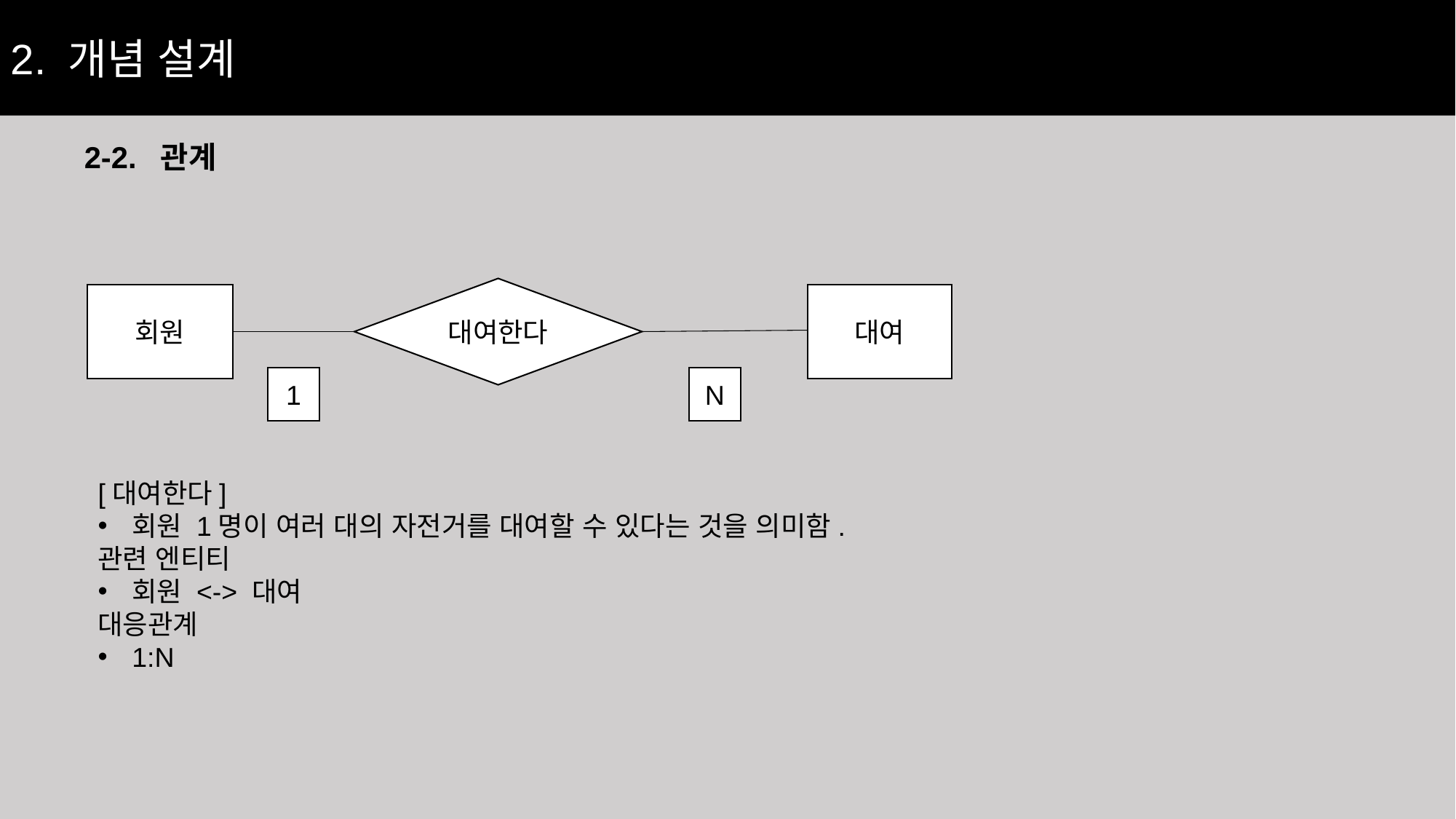

2. 개념 설계
2-2.  관계
대여한다
회원
대여
1
N
[대여한다]
회원 1명이 여러 대의 자전거를 대여할 수 있다는 것을 의미함.
관련 엔티티
회원 <-> 대여
대응관계
1:N
16